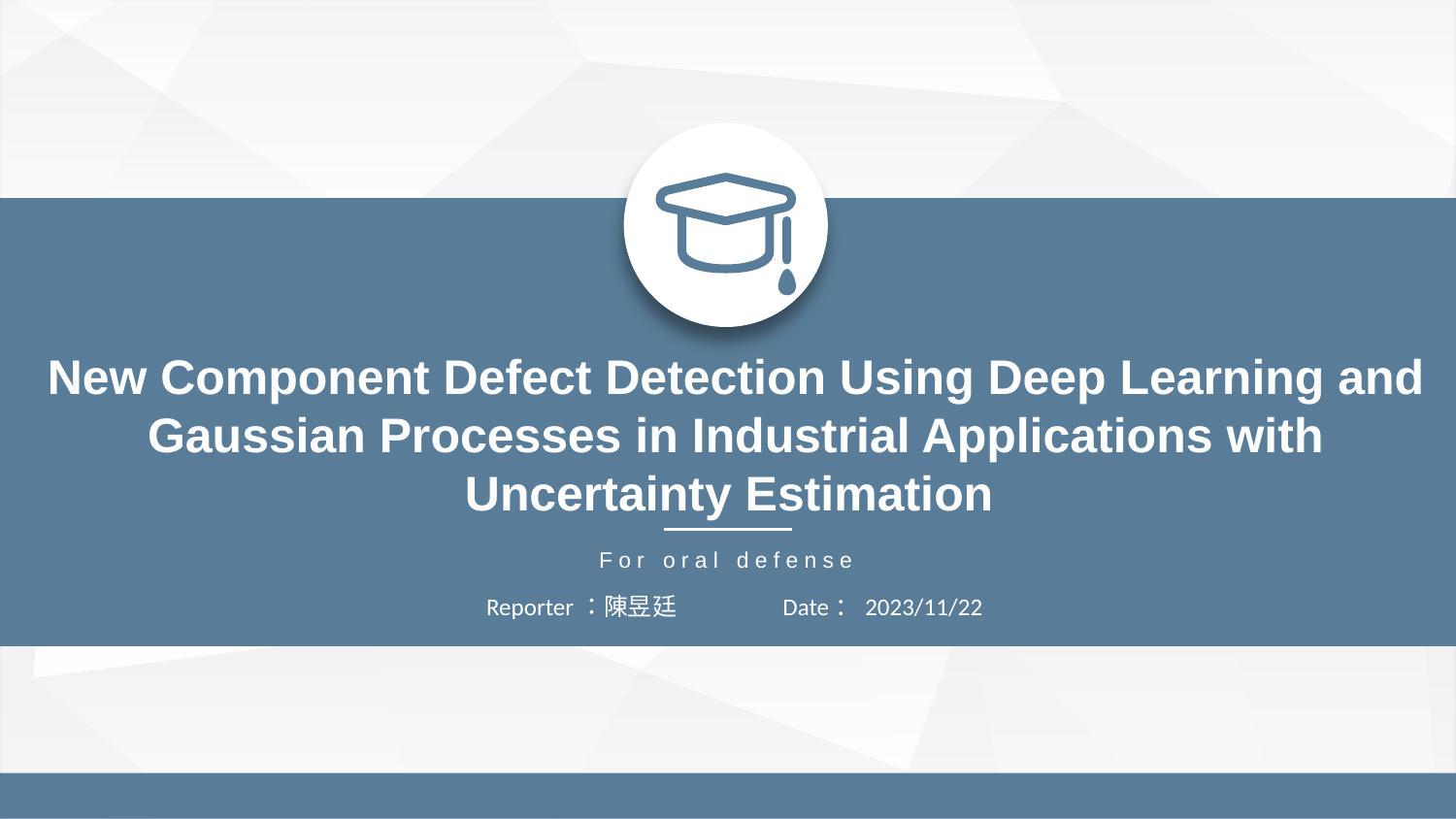

New Component Defect Detection Using Deep Learning and Gaussian Processes in Industrial Applications with Uncertainty Estimation
For oral defense
Date：2023/11/22
Reporter：陳昱廷